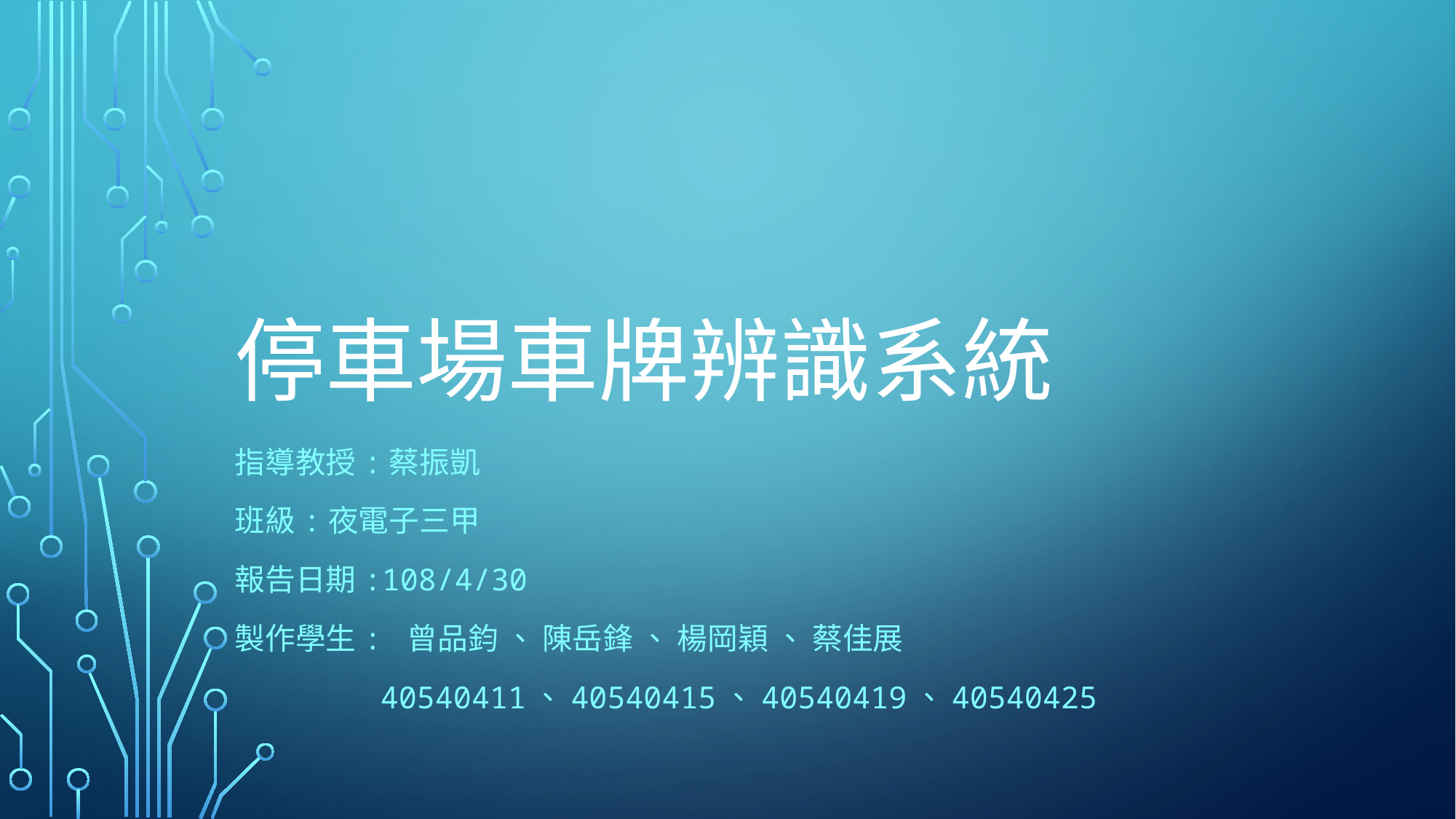

# 停車場車牌辨識系統
指導教授:蔡振凱
班級:夜電子三甲
報告日期:108/4/30
製作學生: 曾品鈞 、 陳岳鋒 、 楊岡穎 、 蔡佳展
	  40540411、40540415、40540419、40540425